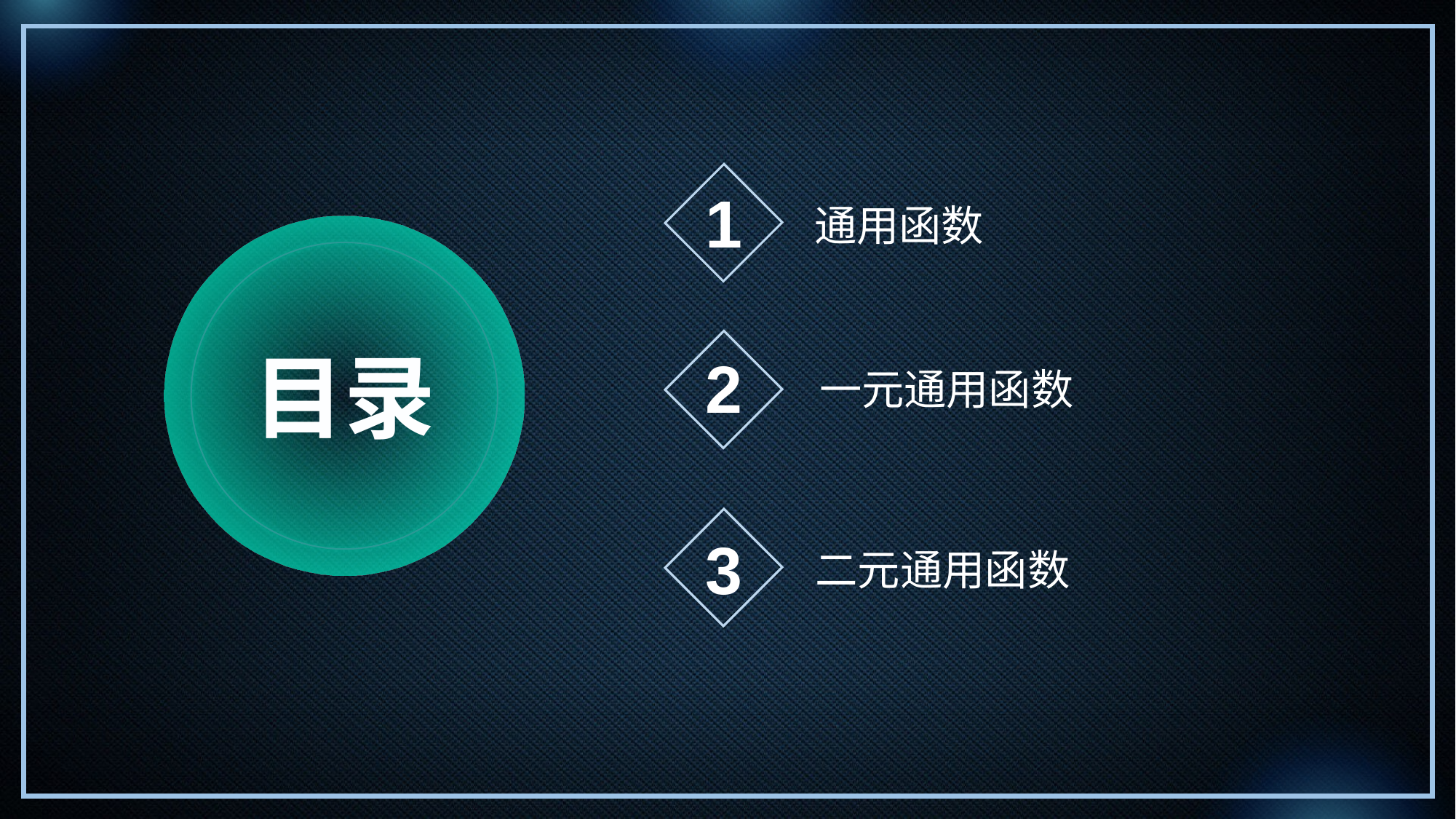

1

通用函数

目录
2

一元通用函数
3

二元通用函数